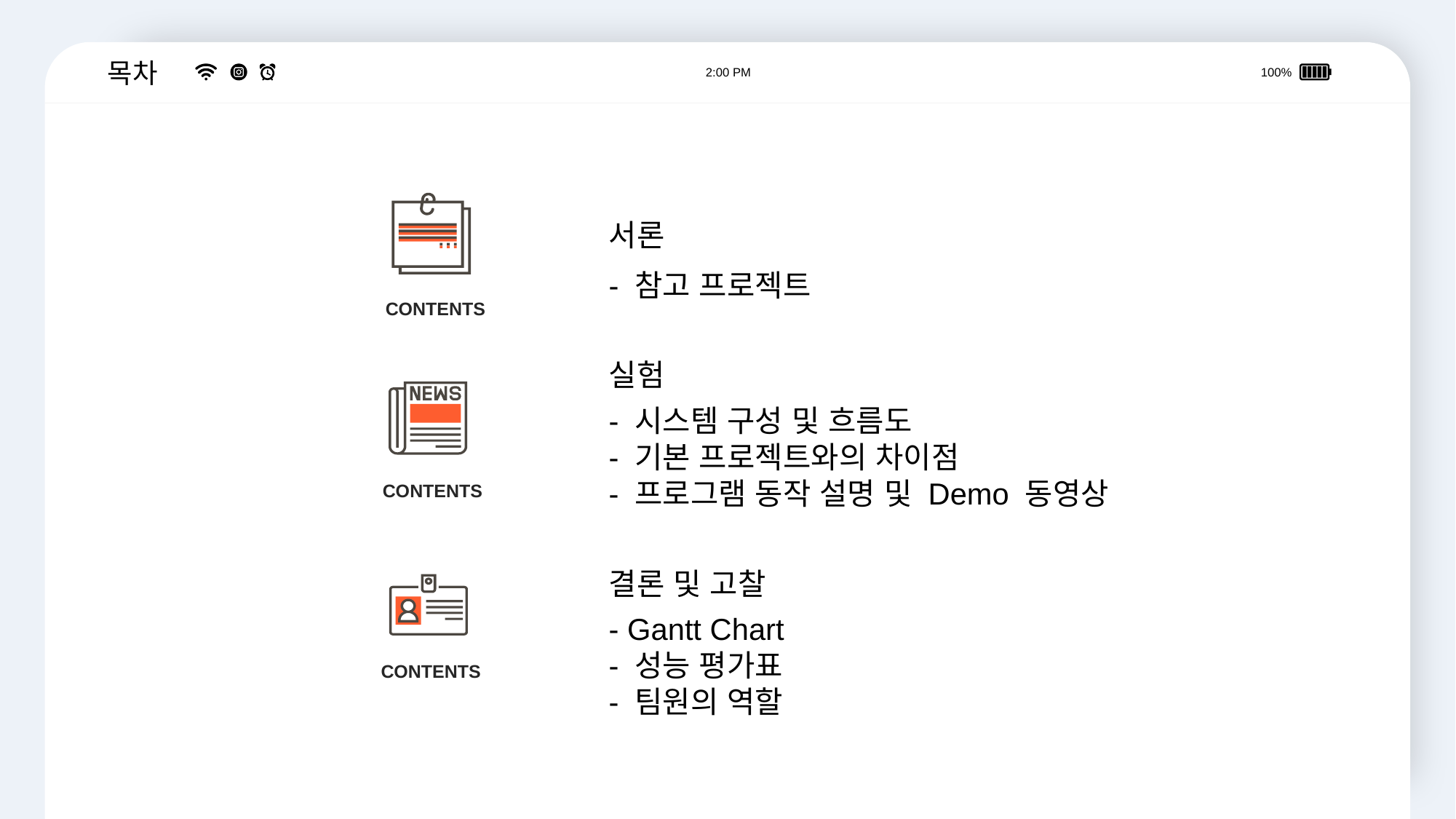

목차

2:00 PM
100%

서론

- 참고 프로젝트
CONTENTS
실험

- 시스템 구성 및 흐름도
- 기본 프로젝트와의 차이점
- 프로그램 동작 설명 및 Demo 동영상

CONTENTS
결론 및 고찰

- Gantt Chart
- 성능 평가표
- 팀원의 역할

CONTENTS